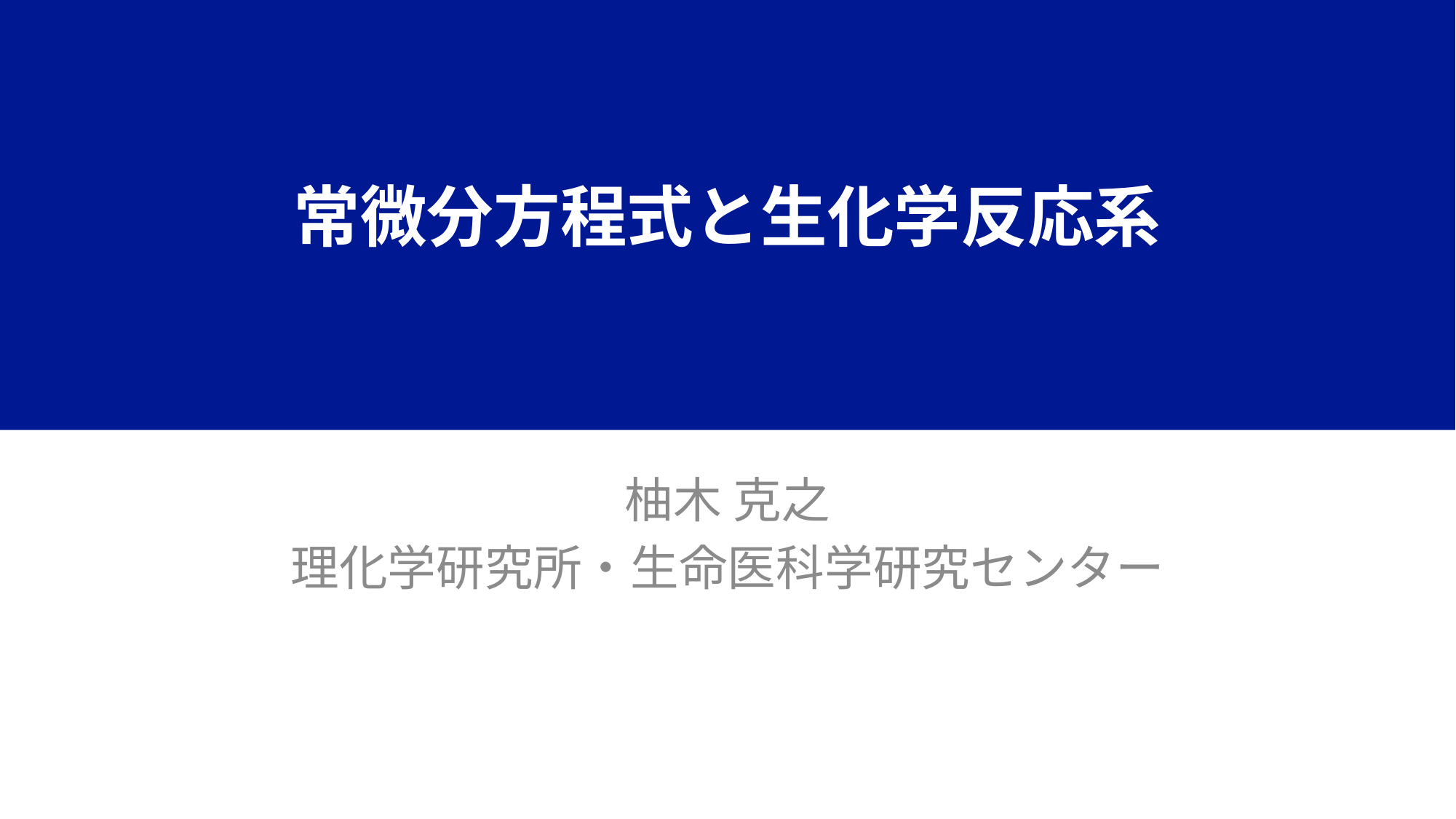

# 常微分方程式と生化学反応系
柚木 克之
理化学研究所・生命医科学研究センター